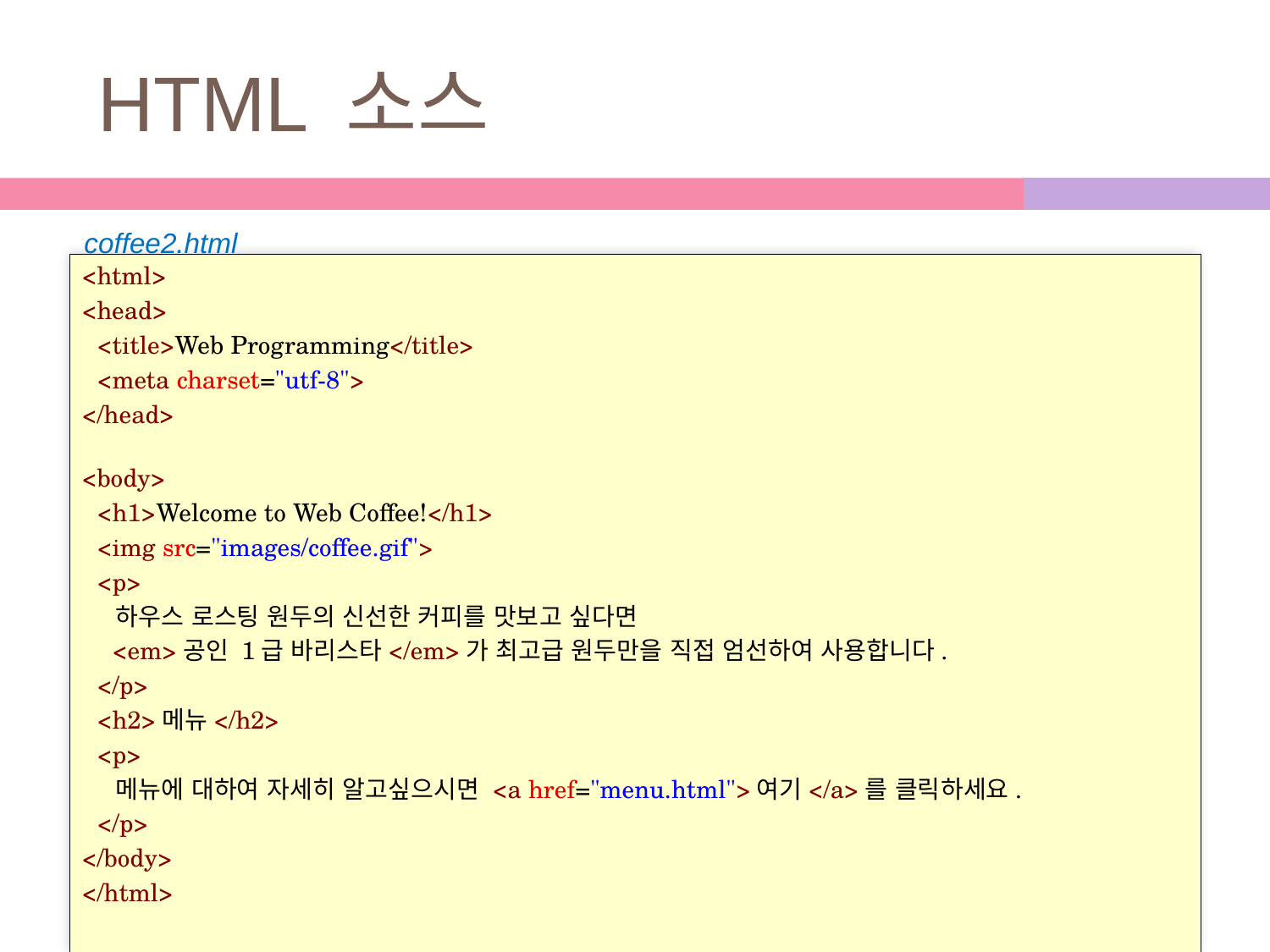

# HTML 소스
coffee2.html
<html>
<head>
  <title>Web Programming</title>
  <meta charset="utf-8">
</head>
<body>
  <h1>Welcome to Web Coffee!</h1>
  <img src="images/coffee.gif">
  <p>
    하우스 로스팅 원두의 신선한 커피를 맛보고 싶다면
    <em>공인 1급 바리스타</em>가 최고급 원두만을 직접 엄선하여 사용합니다.
  </p>
  <h2>메뉴</h2>
  <p>
    메뉴에 대하여 자세히 알고싶으시면 <a href="menu.html">여기</a>를 클릭하세요.
  </p>
</body>
</html>